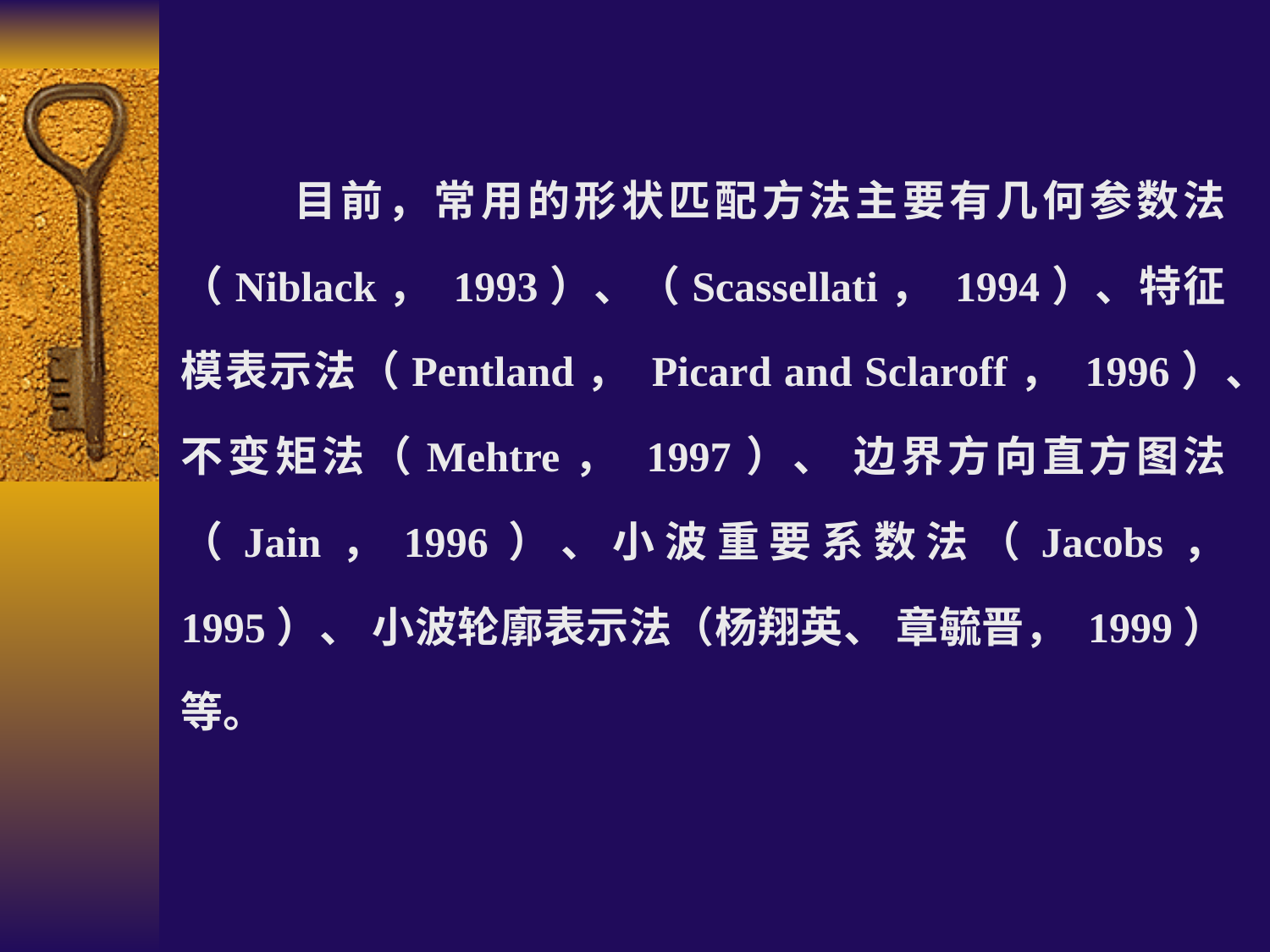

目前，常用的形状匹配方法主要有几何参数法（Niblack， 1993）、（Scassellati， 1994）、特征模表示法（Pentland， Picard and Sclaroff， 1996）、不变矩法（Mehtre， 1997）、 边界方向直方图法（Jain，1996）、小波重要系数法（Jacobs， 1995）、 小波轮廓表示法（杨翔英、 章毓晋， 1999）等。